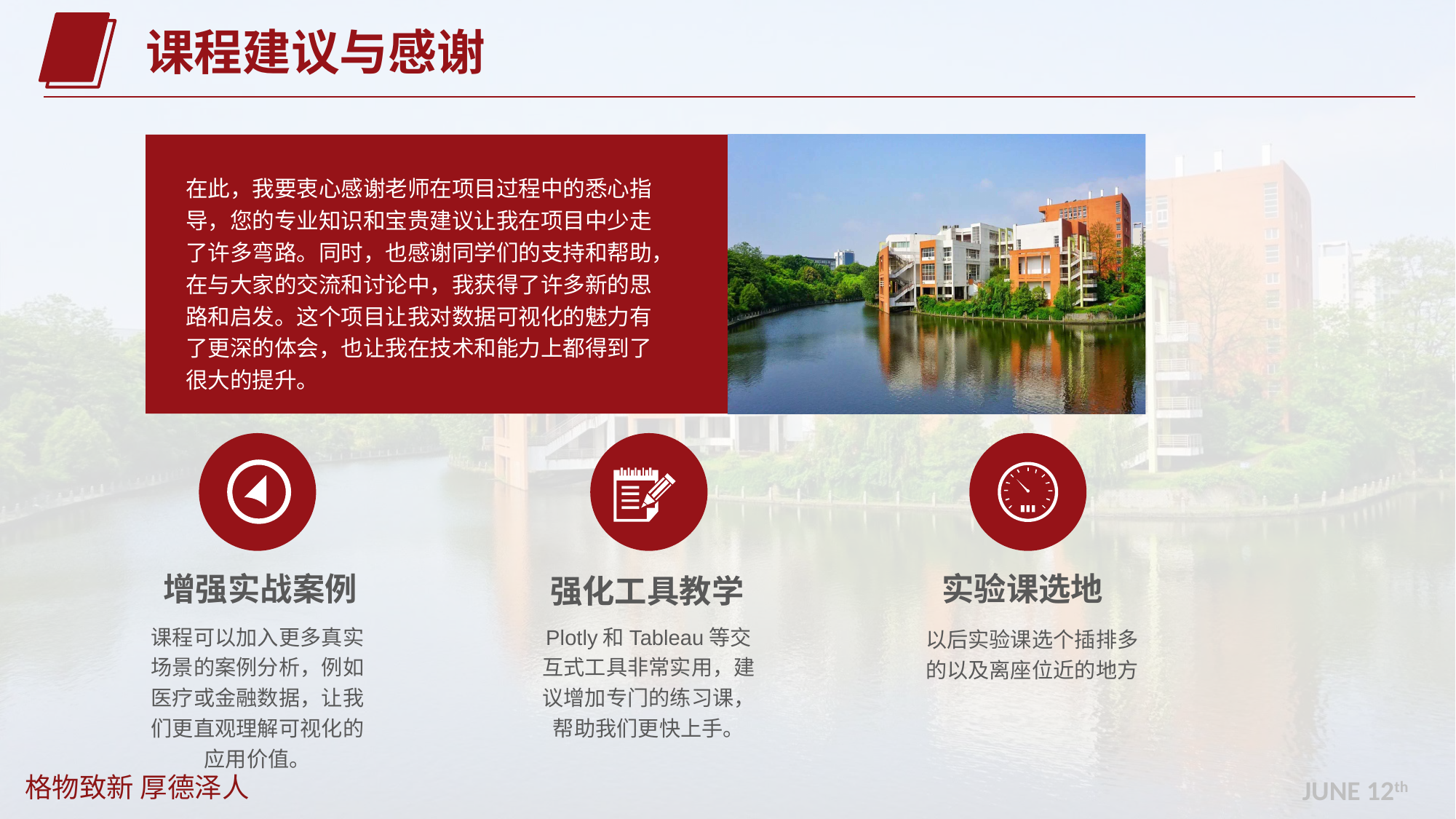

课程建议与感谢
JUNE 12th

在此，我要衷心感谢老师在项目过程中的悉心指导，您的专业知识和宝贵建议让我在项目中少走了许多弯路。同时，也感谢同学们的支持和帮助，在与大家的交流和讨论中，我获得了许多新的思路和启发。这个项目让我对数据可视化的魅力有了更深的体会，也让我在技术和能力上都得到了很大的提升。

增强实战案例
实验课选地
强化工具教学
Plotly和Tableau等交互式工具非常实用，建议增加专门的练习课，帮助我们更快上手。
课程可以加入更多真实场景的案例分析，例如医疗或金融数据，让我们更直观理解可视化的应用价值。
以后实验课选个插排多的以及离座位近的地方
格物致新 厚德泽人